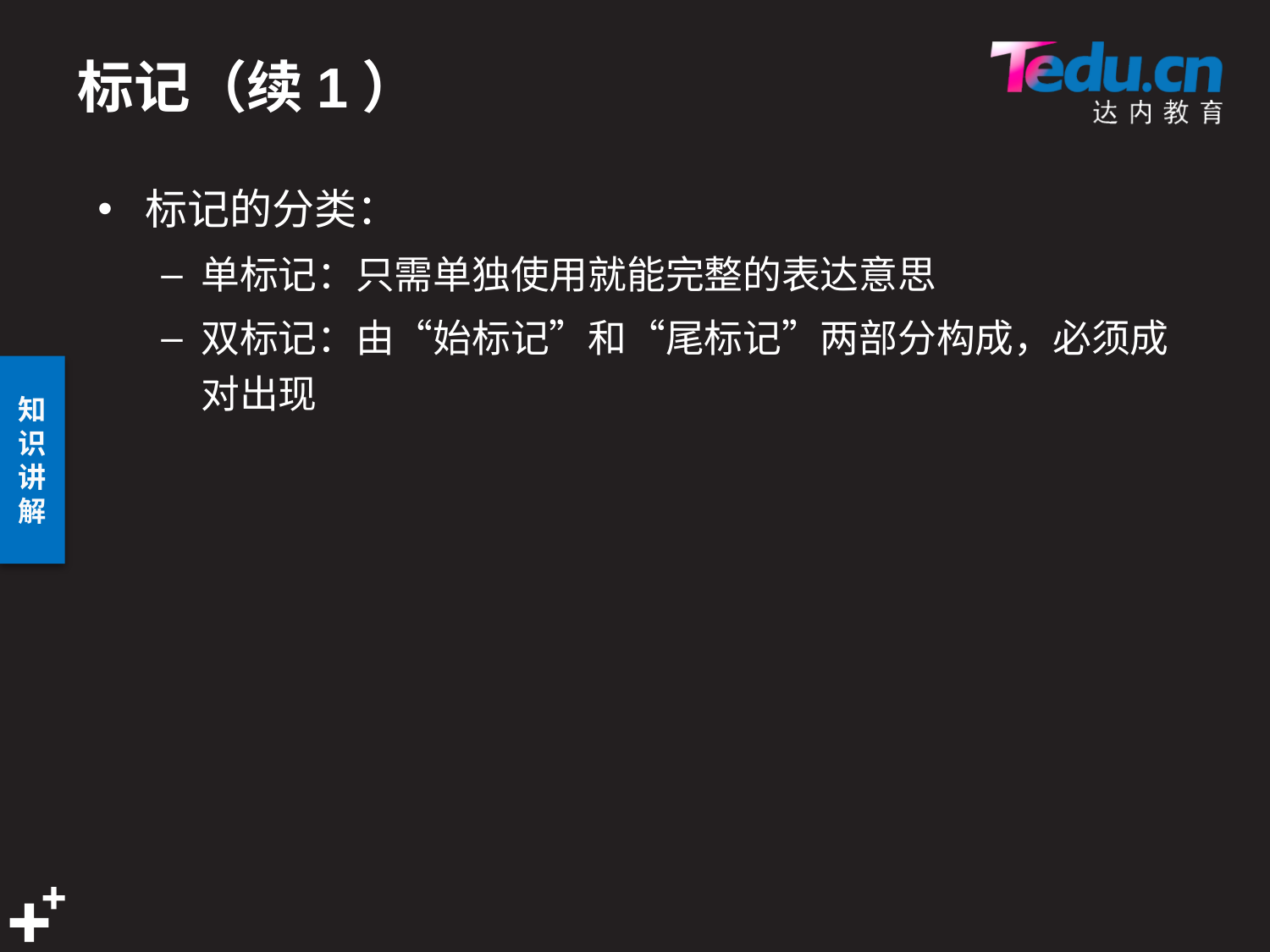

# 标记（续1）
标记的分类：
单标记：只需单独使用就能完整的表达意思
双标记：由“始标记”和“尾标记”两部分构成，必须成对出现